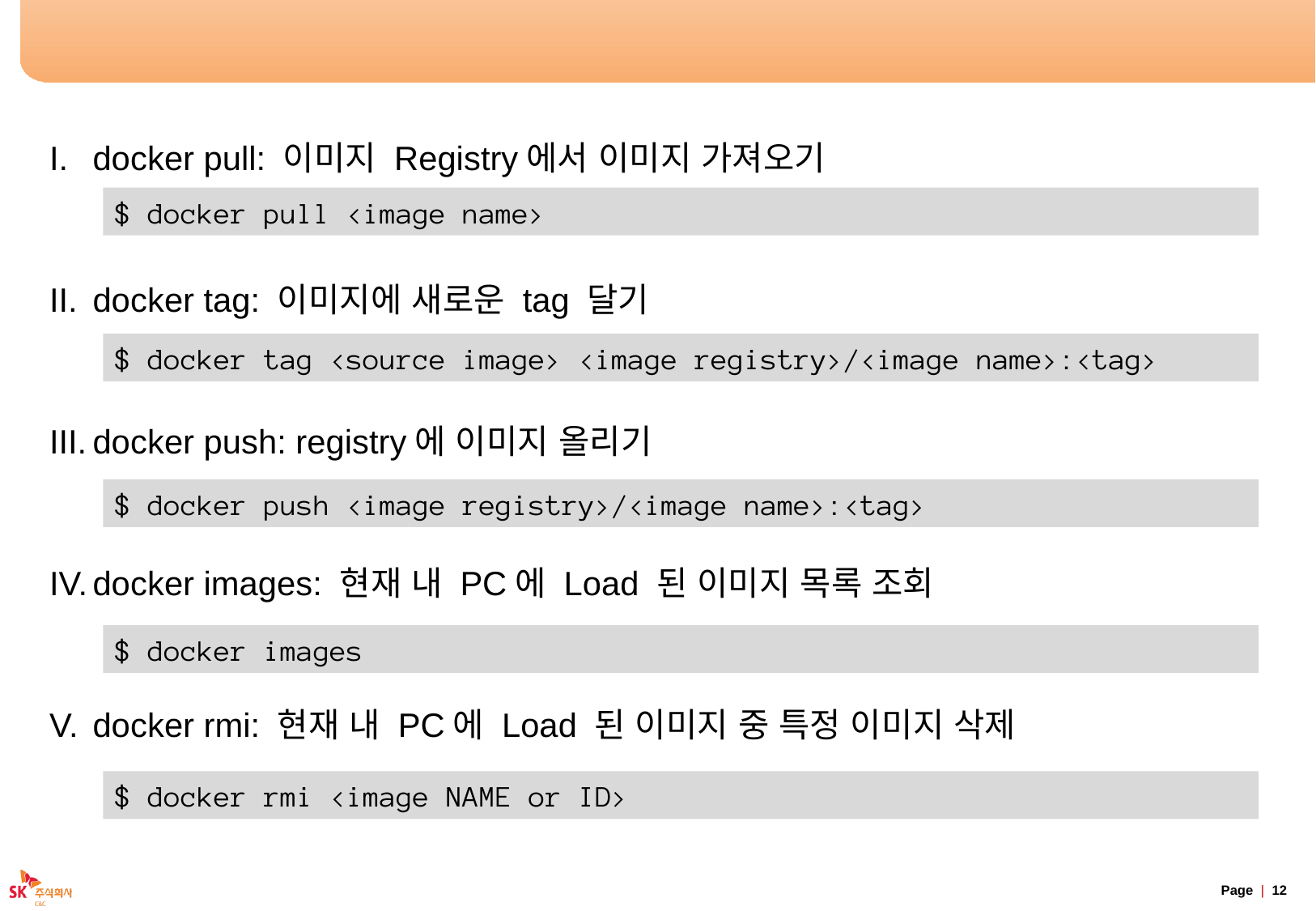

# 기본적인 Docker 명령어들 - 이미지 관리
docker pull: 이미지 Registry에서 이미지 가져오기

docker tag: 이미지에 새로운 tag 달기

docker push: registry에 이미지 올리기

docker images: 현재 내 PC에 Load 된 이미지 목록 조회

docker rmi: 현재 내 PC에 Load 된 이미지 중 특정 이미지 삭제

$ docker pull <image name>
$ docker tag <source image> <image registry>/<image name>:<tag>
$ docker push <image registry>/<image name>:<tag>
$ docker images
$ docker rmi <image NAME or ID>